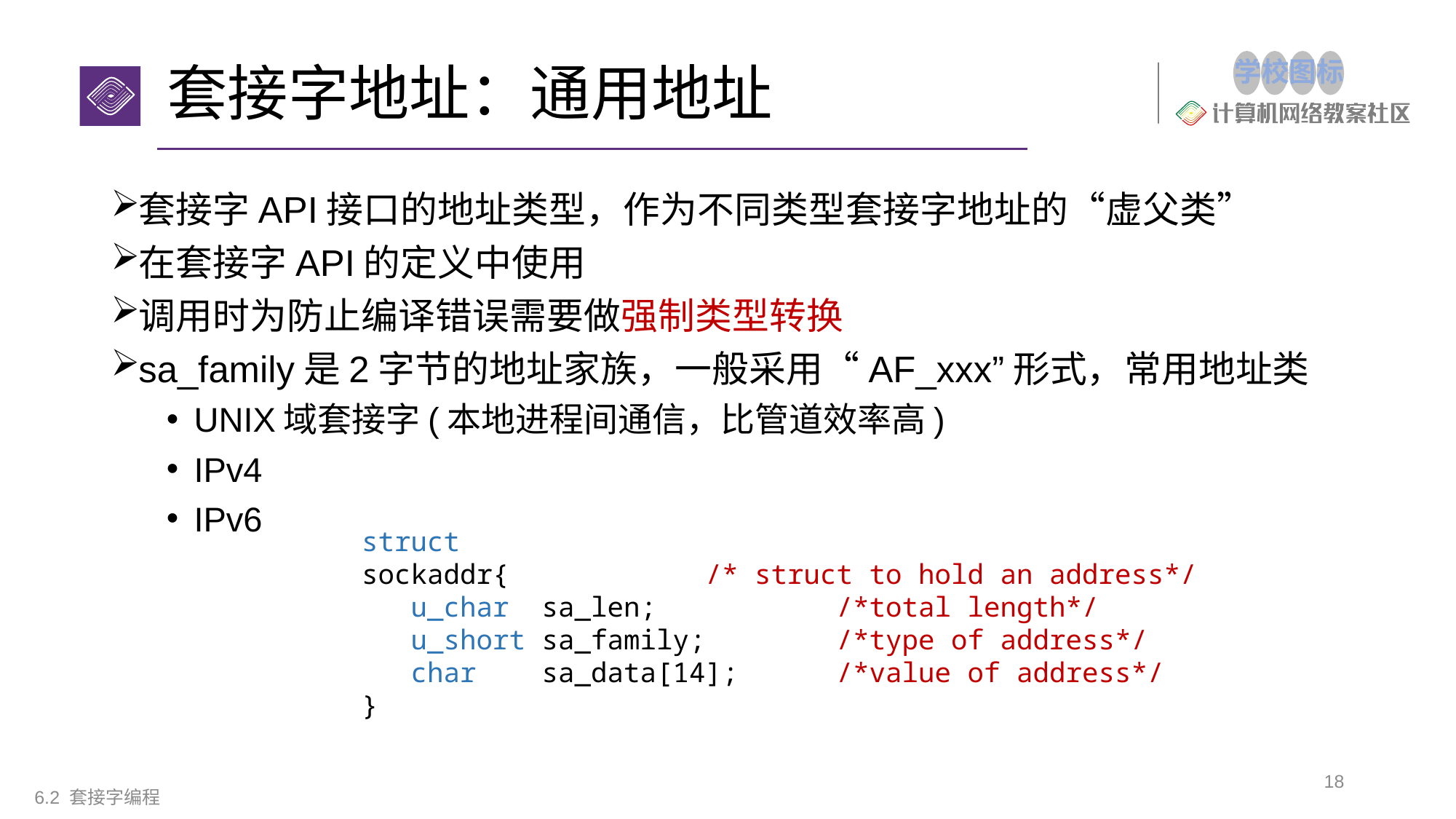

# 套接字地址：通用地址
套接字API接口的地址类型，作为不同类型套接字地址的“虚父类”
在套接字API的定义中使用
调用时为防止编译错误需要做强制类型转换
sa_family是2字节的地址家族，一般采用“AF_xxx”形式，常用地址类
UNIX域套接字(本地进程间通信，比管道效率高)
IPv4
IPv6
struct
sockaddr{            /* struct to hold an address*/
   u_char  sa_len;           /*total length*/
   u_short sa_family;        /*type of address*/
   char    sa_data[14];      /*value of address*/
}
18
6.2 套接字编程